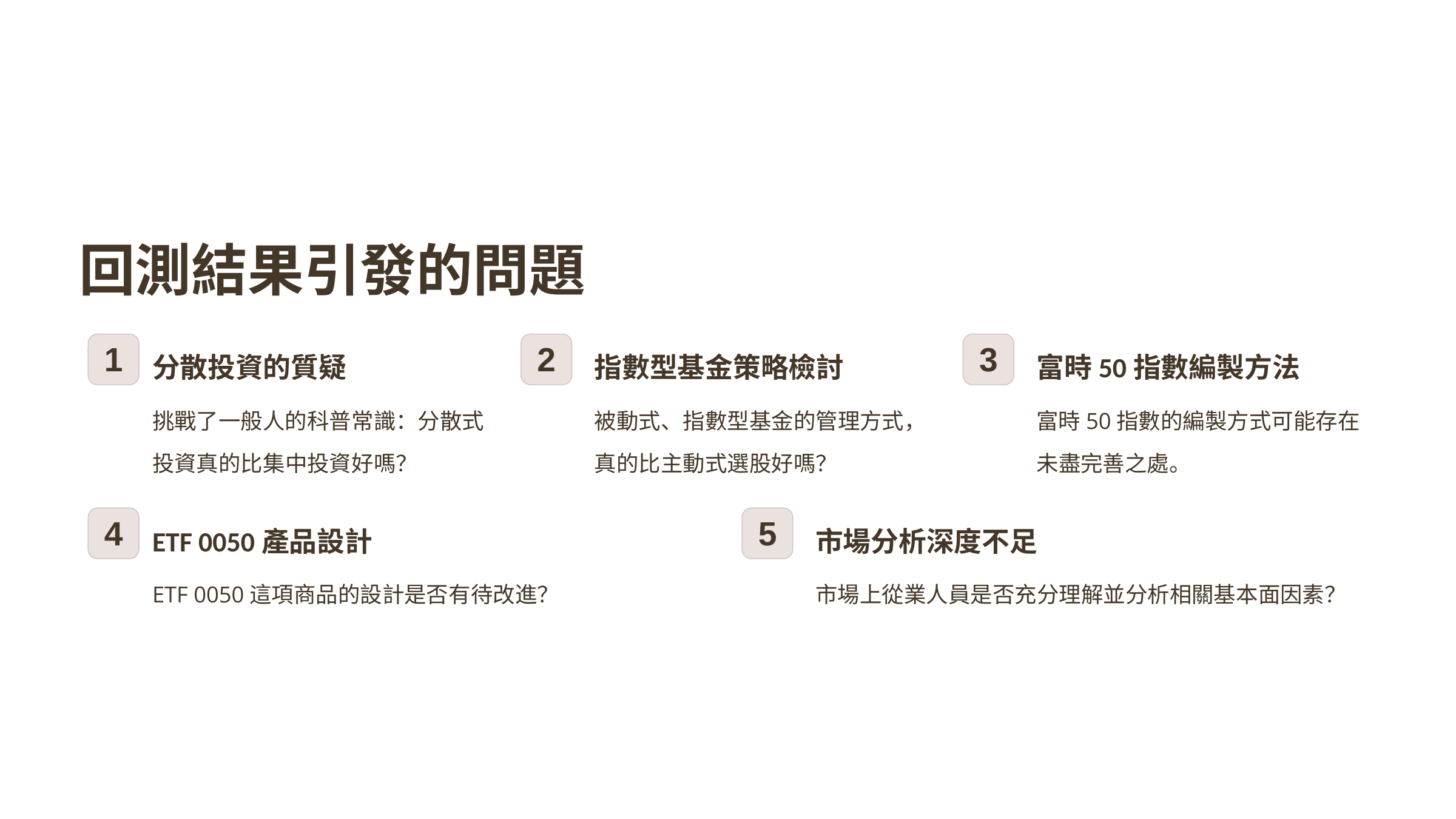

回測結果引發的問題

1
2
3
分散投資的質疑
指數型基金策略檢討
富時50指數編製方法
挑戰了一般人的科普常識：分散式投資真的比集中投資好嗎？
被動式、指數型基金的管理方式，真的比主動式選股好嗎？
富時50指數的編製方式可能存在未盡完善之處。

4
5
ETF 0050產品設計
市場分析深度不足
ETF 0050這項商品的設計是否有待改進？
市場上從業人員是否充分理解並分析相關基本面因素？